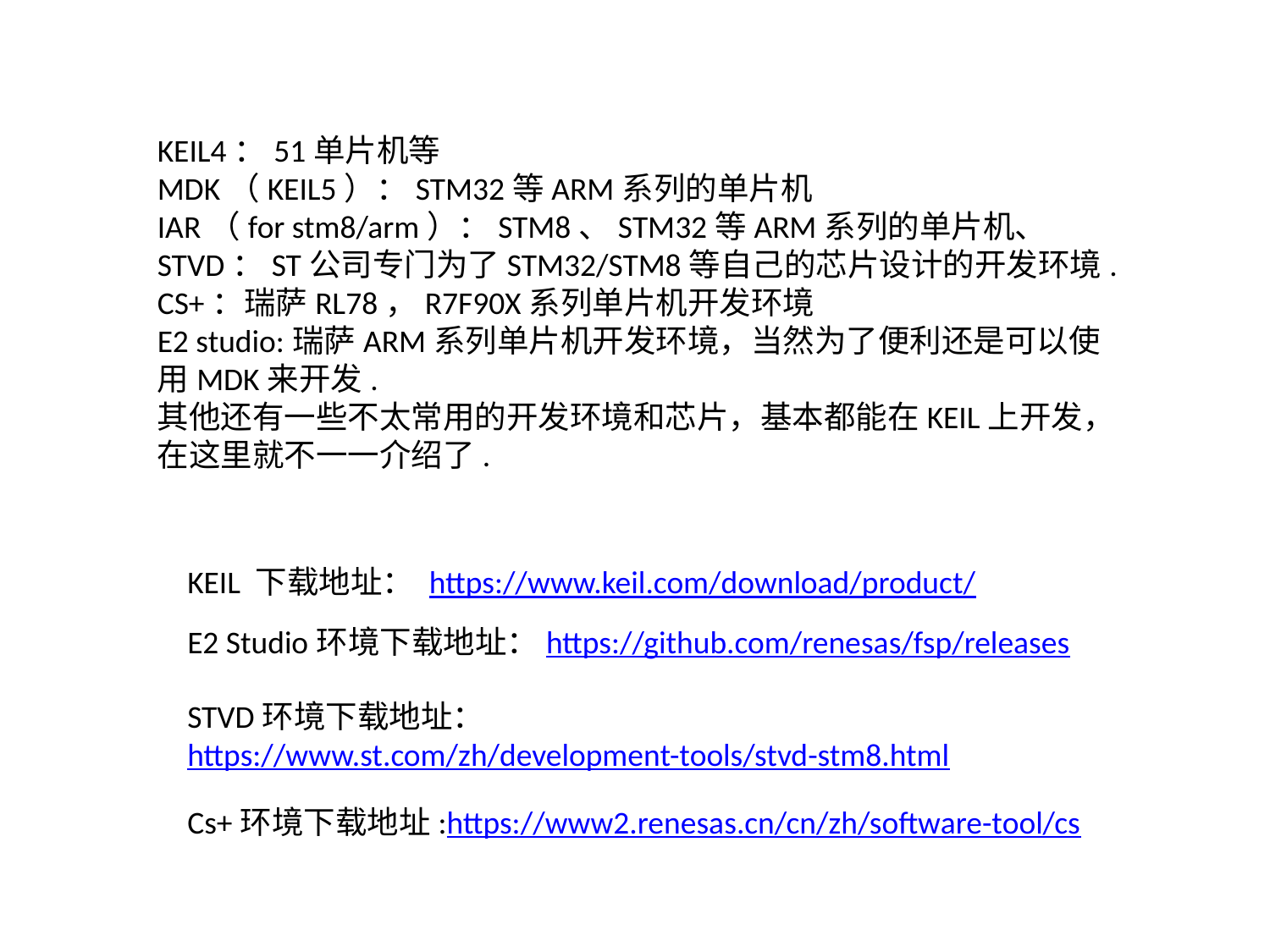

KEIL4：51单片机等
MDK（KEIL5）：STM32等ARM系列的单片机
IAR（for stm8/arm）：STM8、STM32等ARM系列的单片机、
STVD：ST公司专门为了STM32/STM8等自己的芯片设计的开发环境.
CS+：瑞萨RL78，R7F90X系列单片机开发环境
E2 studio:瑞萨ARM系列单片机开发环境，当然为了便利还是可以使用MDK来开发.
其他还有一些不太常用的开发环境和芯片，基本都能在KEIL上开发，在这里就不一一介绍了.

KEIL 下载地址： https://www.keil.com/download/product/
E2 Studio环境下载地址：https://github.com/renesas/fsp/releases
STVD环境下载地址：https://www.st.com/zh/development-tools/stvd-stm8.html
Cs+环境下载地址:https://www2.renesas.cn/cn/zh/software-tool/cs